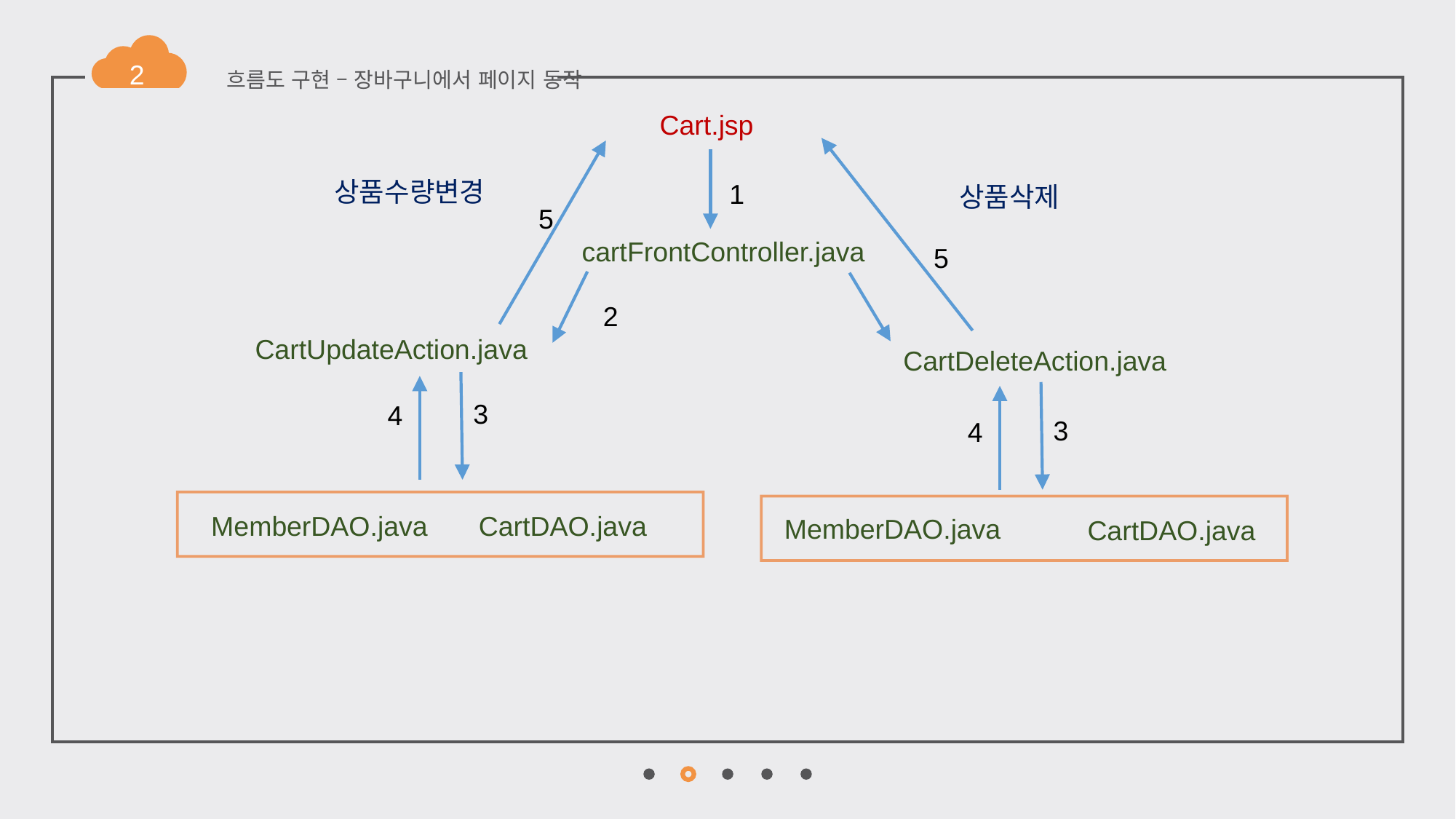

2
흐름도 구현 – 장바구니에서 페이지 동작

Cart.jsp
상품수량변경
1
상품삭제
5
cartFrontController.java
5
2
CartUpdateAction.java
CartDeleteAction.java
3
4
3
4

MemberDAO.java
CartDAO.java
MemberDAO.java
CartDAO.java